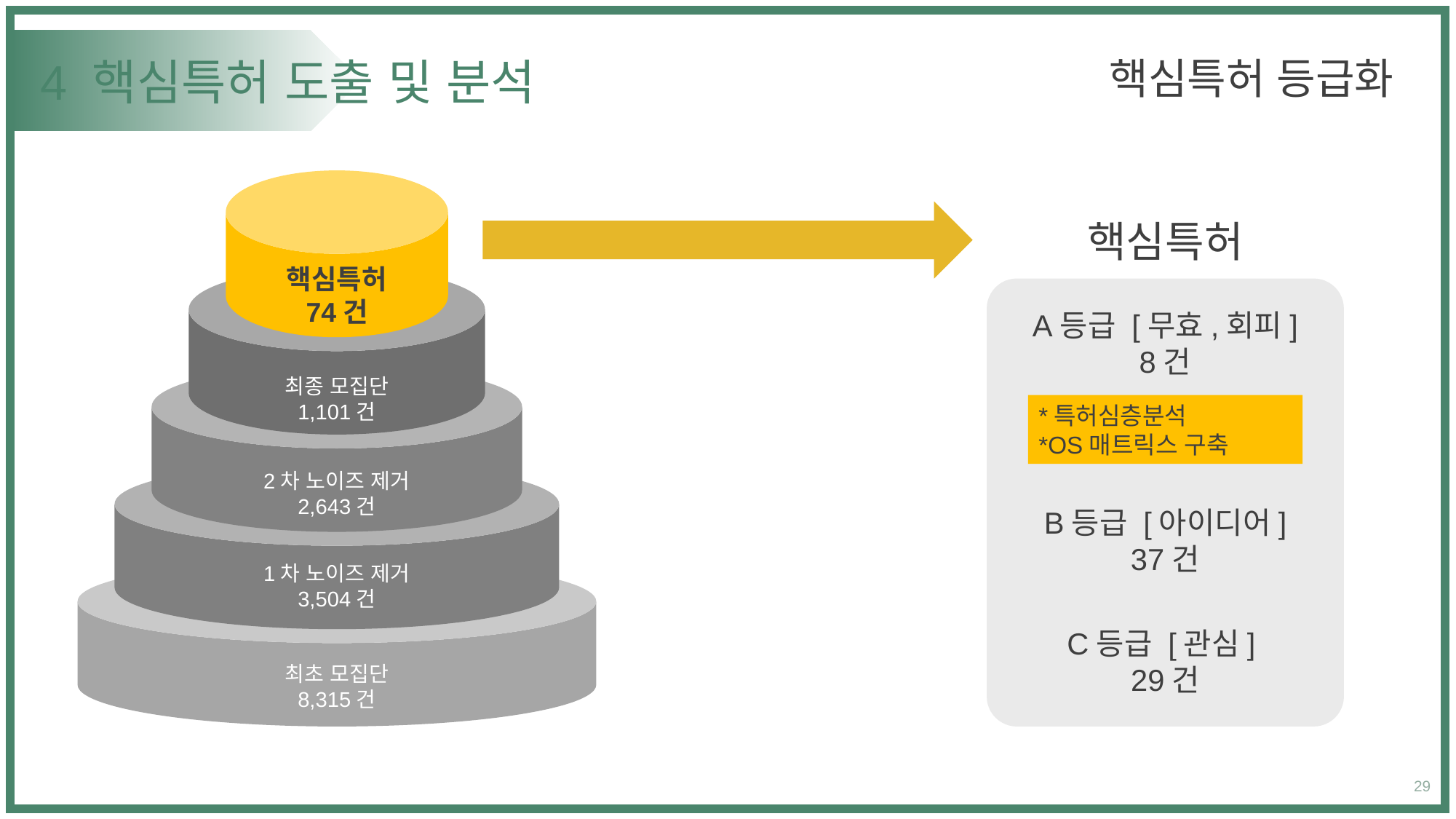

핵심특허 등급화
# 4 핵심특허 도출 및 분석

핵심특허
74건

최종 모집단
1,101건
2차 노이즈 제거
2,643건

1차 노이즈 제거
3,504건

최초 모집단
8,315건

핵심특허

A등급 [무효,회피]
8건
*특허심층분석
*OS매트릭스 구축
B등급 [아이디어]
37건
C등급 [관심]
29건
29